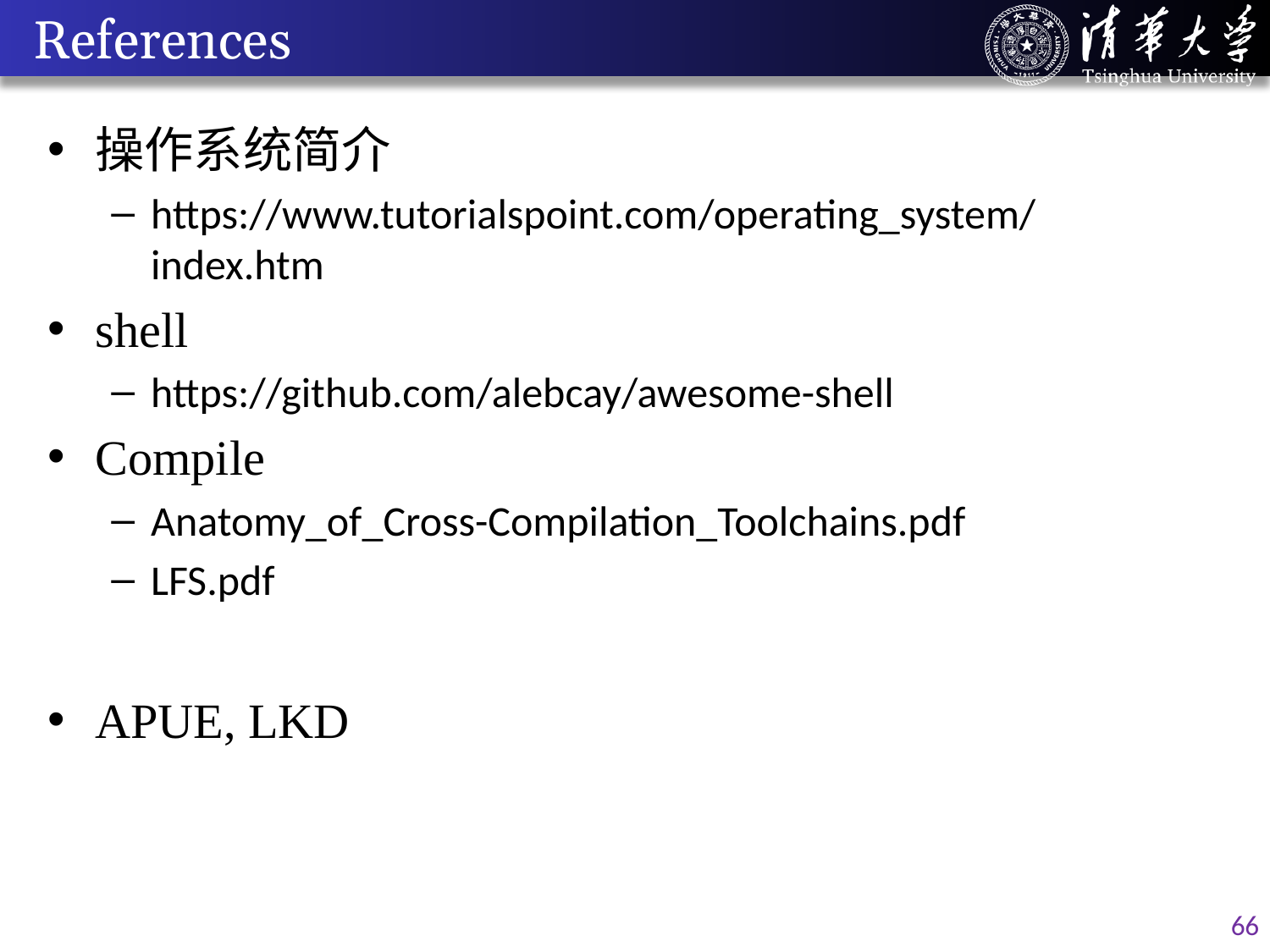

# References
操作系统简介
https://www.tutorialspoint.com/operating_system/index.htm
shell
https://github.com/alebcay/awesome-shell
Compile
Anatomy_of_Cross-Compilation_Toolchains.pdf
LFS.pdf

APUE, LKD

66